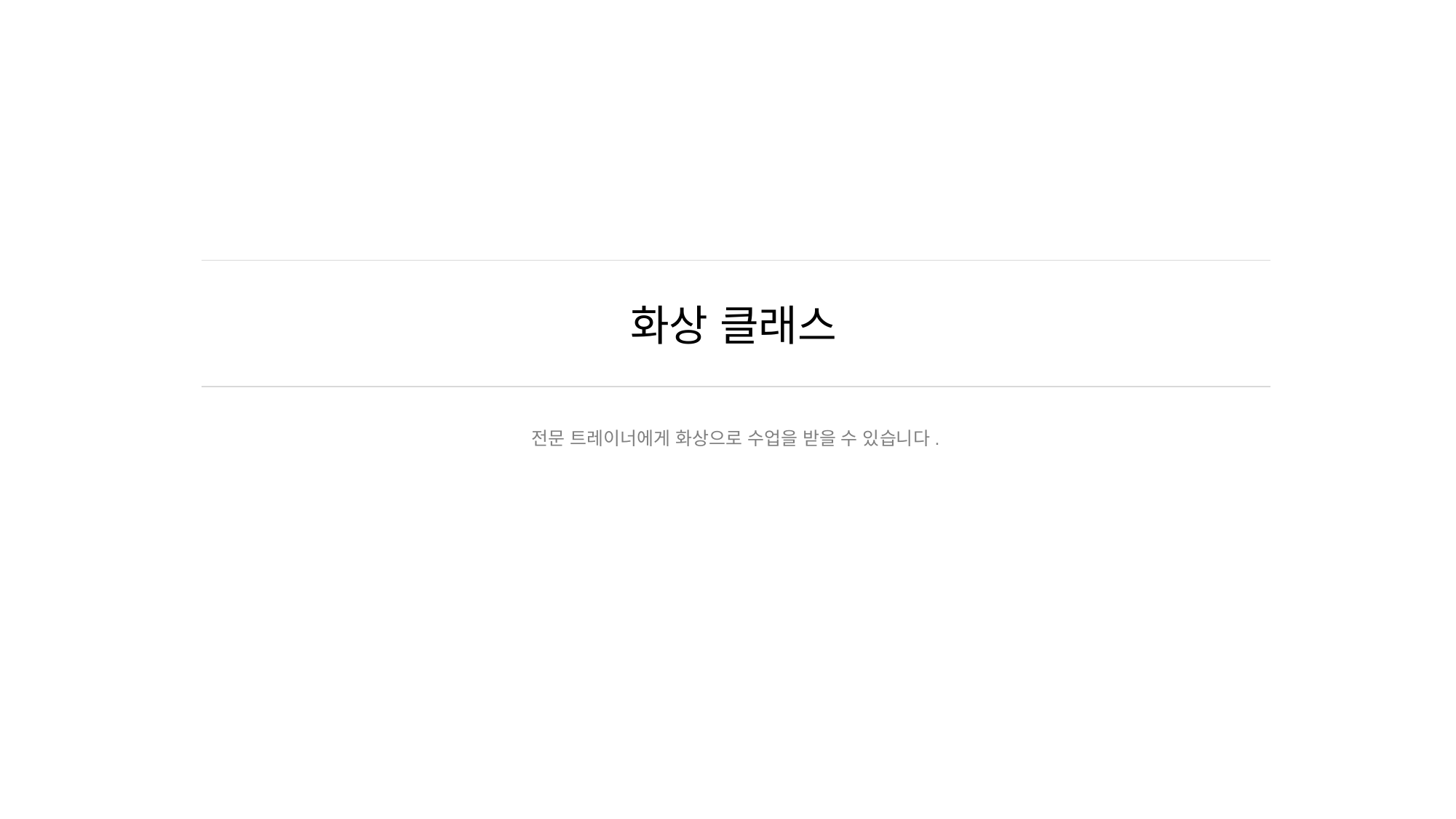

# 화상 클래스
전문 트레이너에게 화상으로 수업을 받을 수 있습니다.